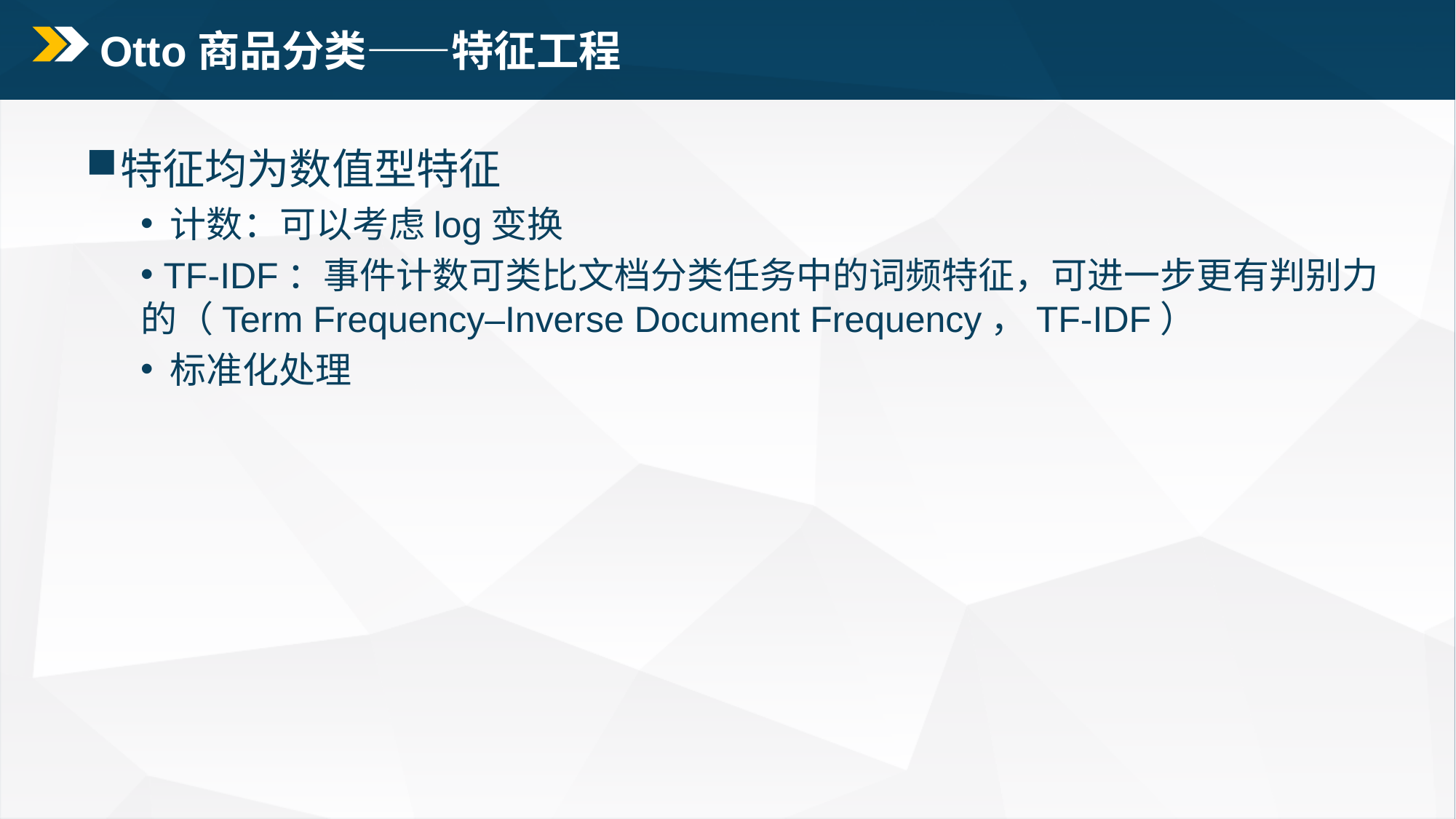

# Otto商品分类——特征工程
特征均为数值型特征
 计数：可以考虑log变换
 TF-IDF：事件计数可类比文档分类任务中的词频特征，可进一步更有判别力的（Term Frequency–Inverse Document Frequency，TF-IDF）
 标准化处理